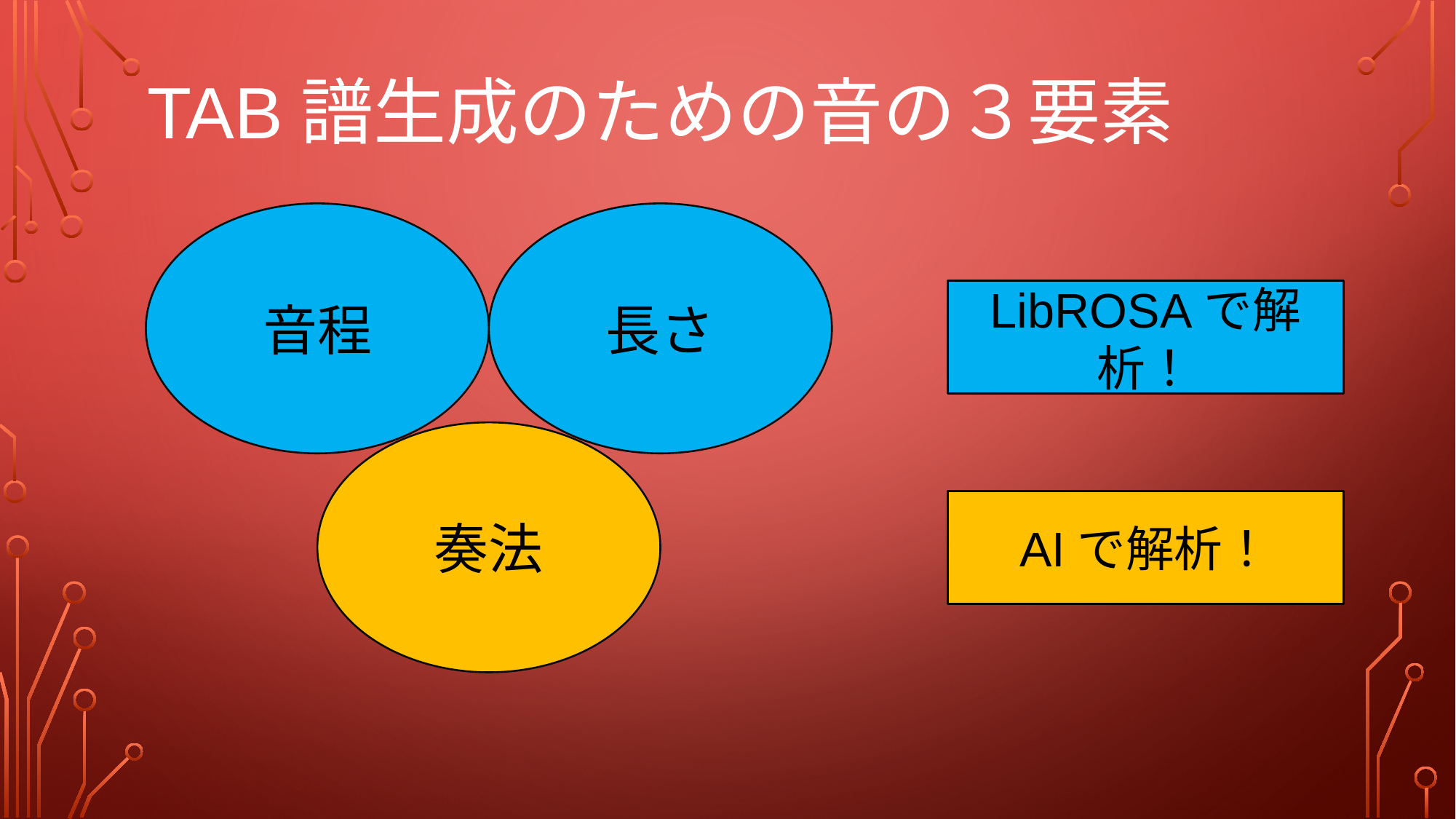

# TAB譜生成のための音の３要素
音程
長さ
LibROSAで解析！
奏法
AIで解析！